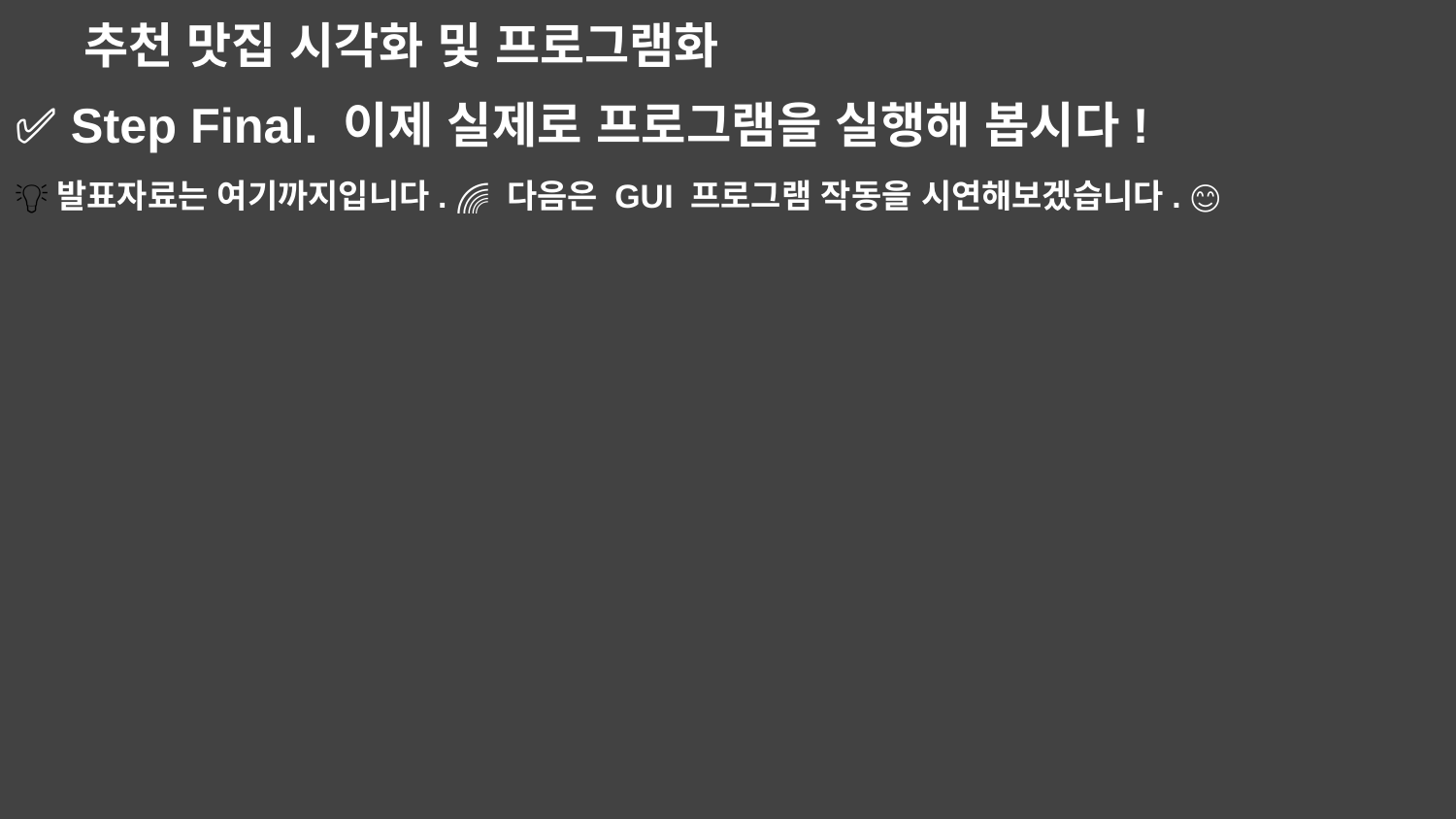

# 추천 맛집 시각화 및 프로그램화

✅ Step Final. 이제 실제로 프로그램을 실행해 봅시다!
💡발표자료는 여기까지입니다. 🌈 다음은 GUI 프로그램 작동을 시연해보겠습니다. 😊